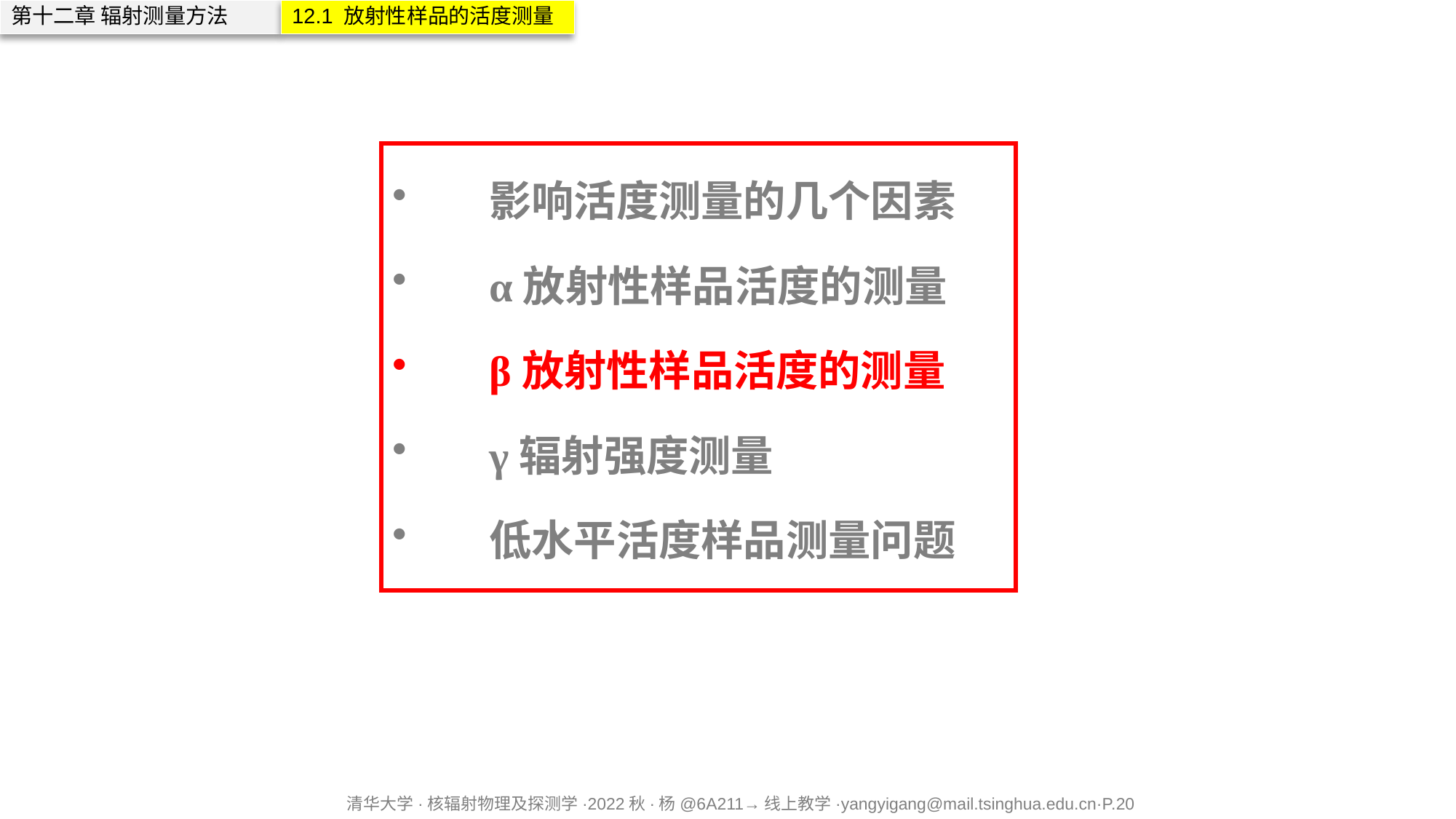

第十二章 辐射测量方法
12.1 放射性样品的活度测量

影响活度测量的几个因素
α放射性样品活度的测量
β放射性样品活度的测量
γ辐射强度测量
低水平活度样品测量问题